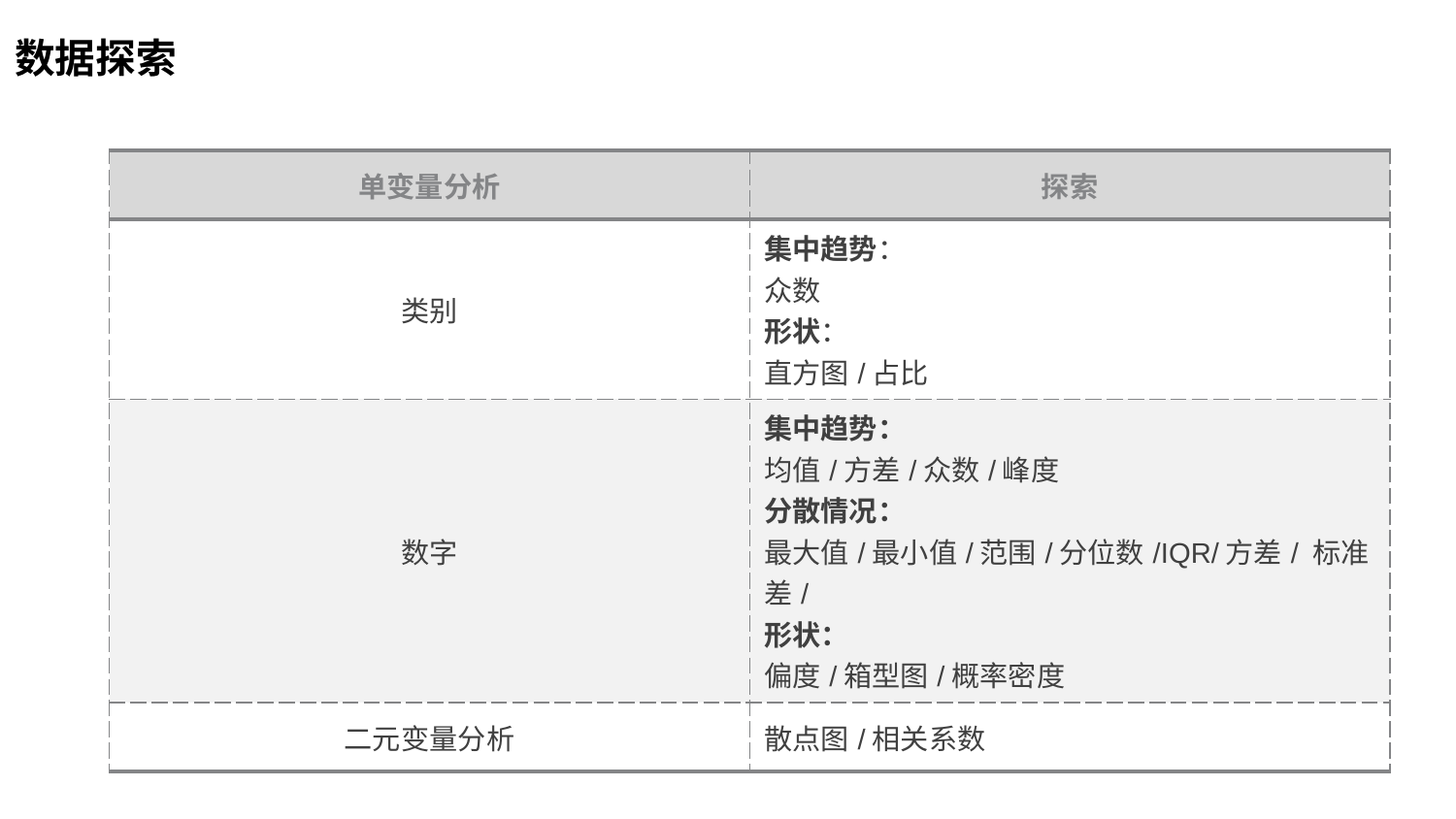

数据探索
| 单变量分析 | 探索 |
| --- | --- |
| 类别 | 集中趋势： 众数 形状： 直方图/占比 |
| 数字 | 集中趋势： 均值/方差/众数/峰度 分散情况： 最大值/最小值/范围/分位数/IQR/方差/ 标准差/ 形状： 偏度/箱型图/概率密度 |
| 二元变量分析 | 散点图/相关系数 |